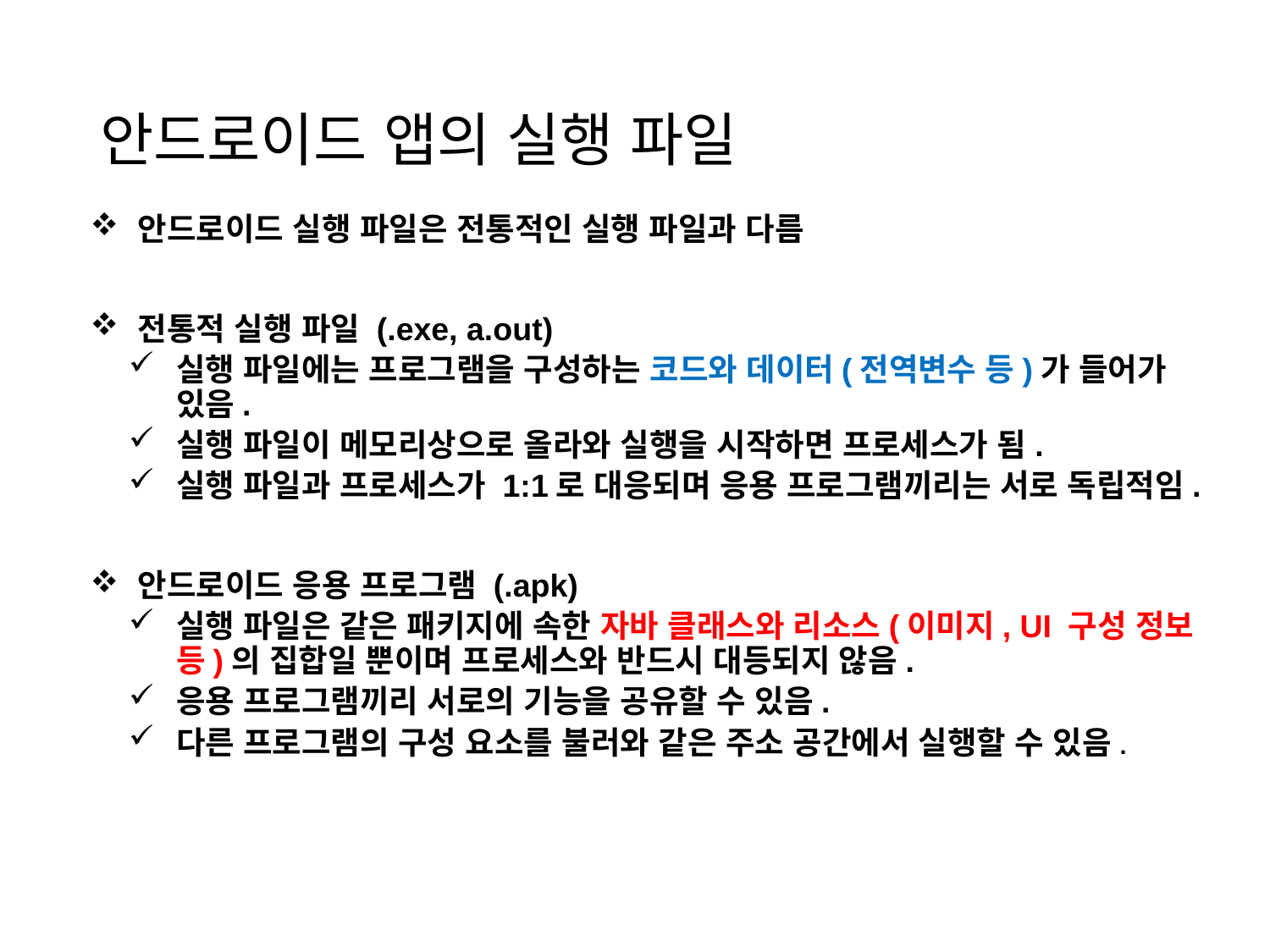

# 안드로이드 앱의 실행 파일
안드로이드 실행 파일은 전통적인 실행 파일과 다름

전통적 실행 파일 (.exe, a.out)
실행 파일에는 프로그램을 구성하는 코드와 데이터(전역변수 등)가 들어가 있음.
실행 파일이 메모리상으로 올라와 실행을 시작하면 프로세스가 됨.
실행 파일과 프로세스가 1:1로 대응되며 응용 프로그램끼리는 서로 독립적임.

안드로이드 응용 프로그램 (.apk)
실행 파일은 같은 패키지에 속한 자바 클래스와 리소스(이미지, UI 구성 정보 등)의 집합일 뿐이며 프로세스와 반드시 대등되지 않음.
응용 프로그램끼리 서로의 기능을 공유할 수 있음.
다른 프로그램의 구성 요소를 불러와 같은 주소 공간에서 실행할 수 있음.